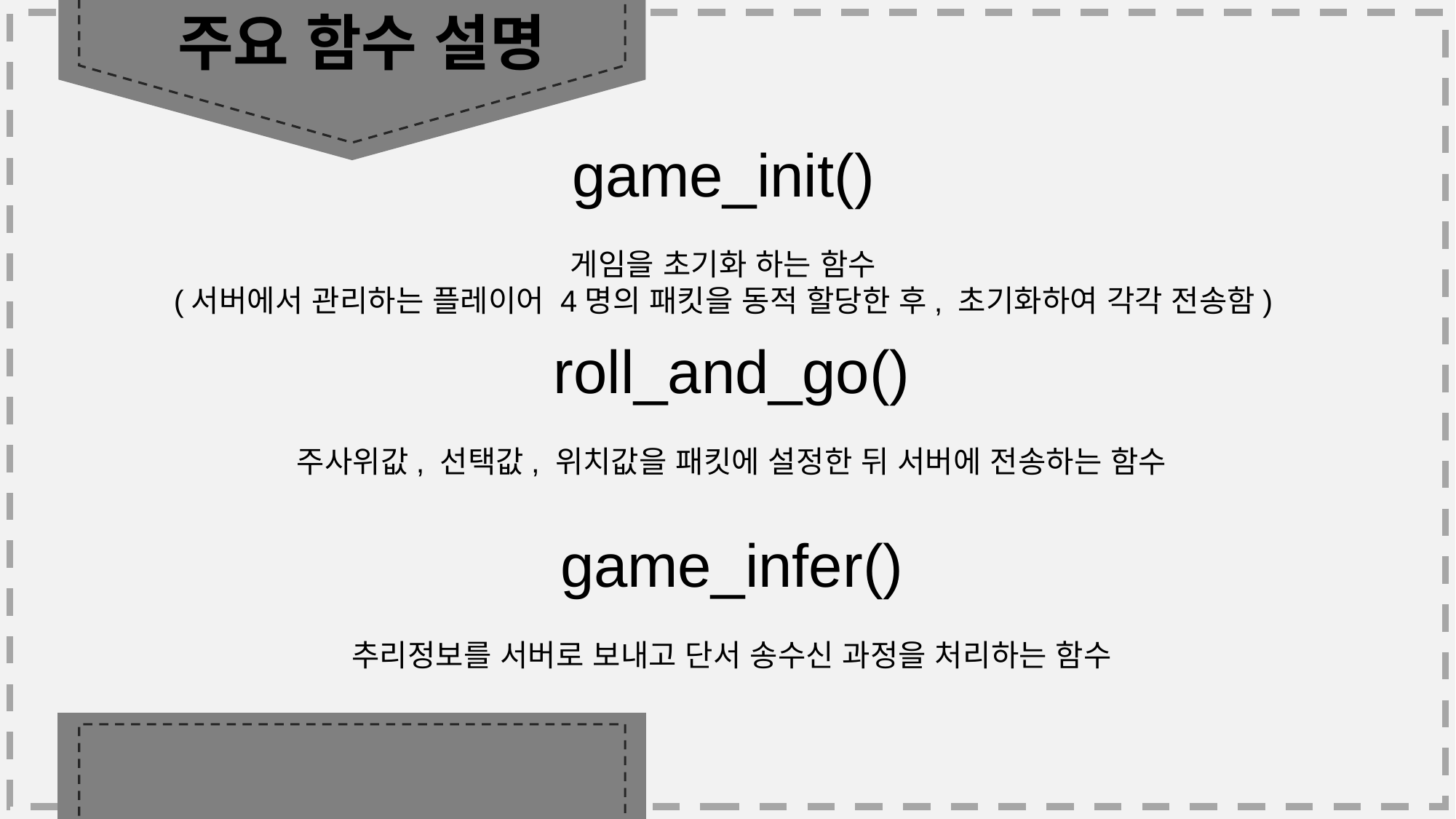

주요 함수 설명

game_init()

게임을 초기화 하는 함수
(서버에서 관리하는 플레이어 4명의 패킷을 동적 할당한 후, 초기화하여 각각 전송함)
roll_and_go()

주사위값, 선택값, 위치값을 패킷에 설정한 뒤 서버에 전송하는 함수

game_infer()

추리정보를 서버로 보내고 단서 송수신 과정을 처리하는 함수